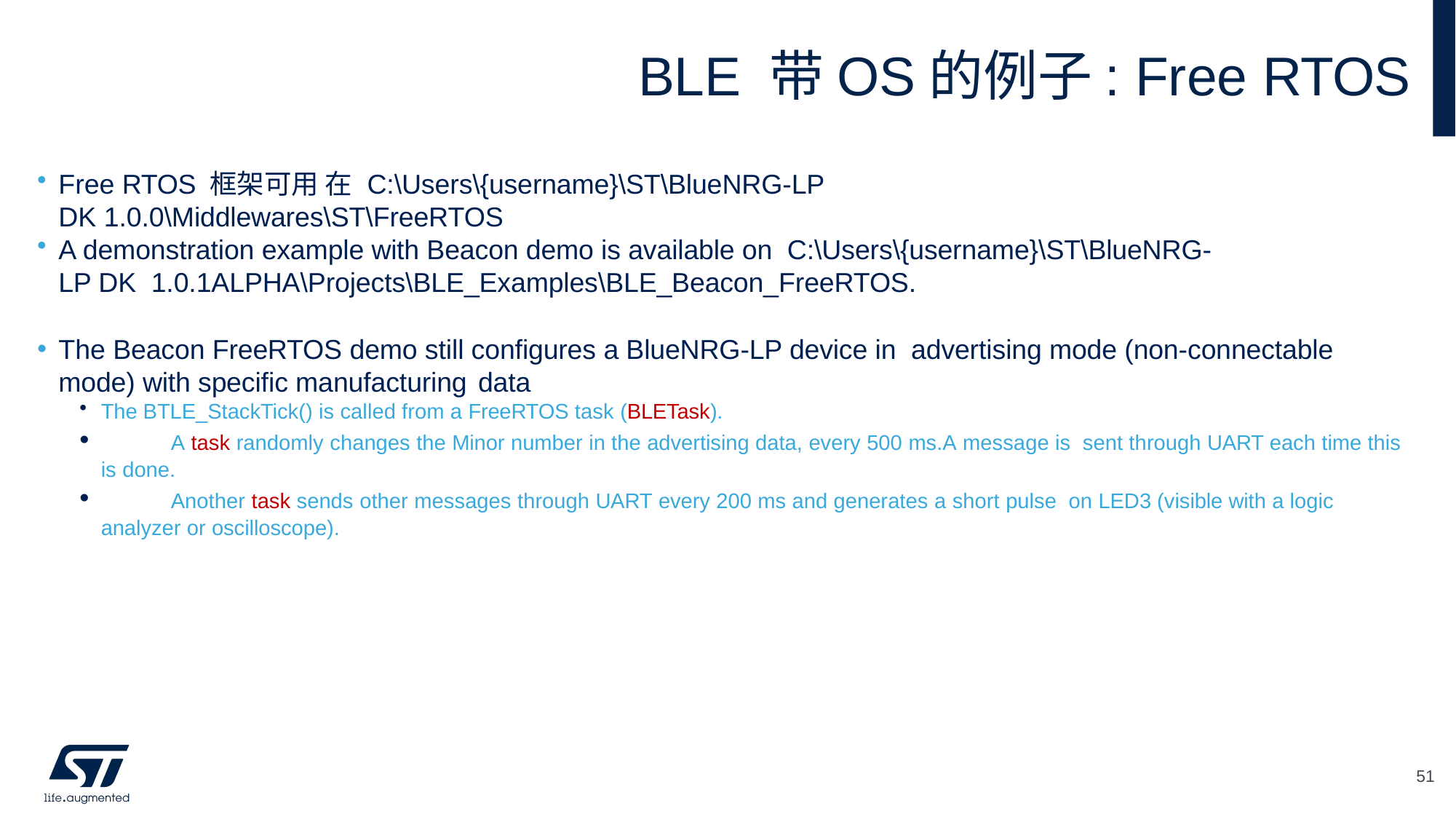

# BLE 带OS的例子: Free RTOS
Free RTOS 框架可用 在 C:\Users\{username}\ST\BlueNRG-LP
DK 1.0.0\Middlewares\ST\FreeRTOS
A demonstration example with Beacon demo is available on  C:\Users\{username}\ST\BlueNRG-LP DK  1.0.1ALPHA\Projects\BLE_Examples\BLE_Beacon_FreeRTOS.

The Beacon FreeRTOS demo still configures a BlueNRG-LP device in  advertising mode (non-connectable mode) with specific manufacturing data
The BTLE_StackTick() is called from a FreeRTOS task (BLETask).
	A task randomly changes the Minor number in the advertising data, every 500 ms.A message is  sent through UART each time this is done.
	Another task sends other messages through UART every 200 ms and generates a short pulse  on LED3 (visible with a logic analyzer or oscilloscope).
51